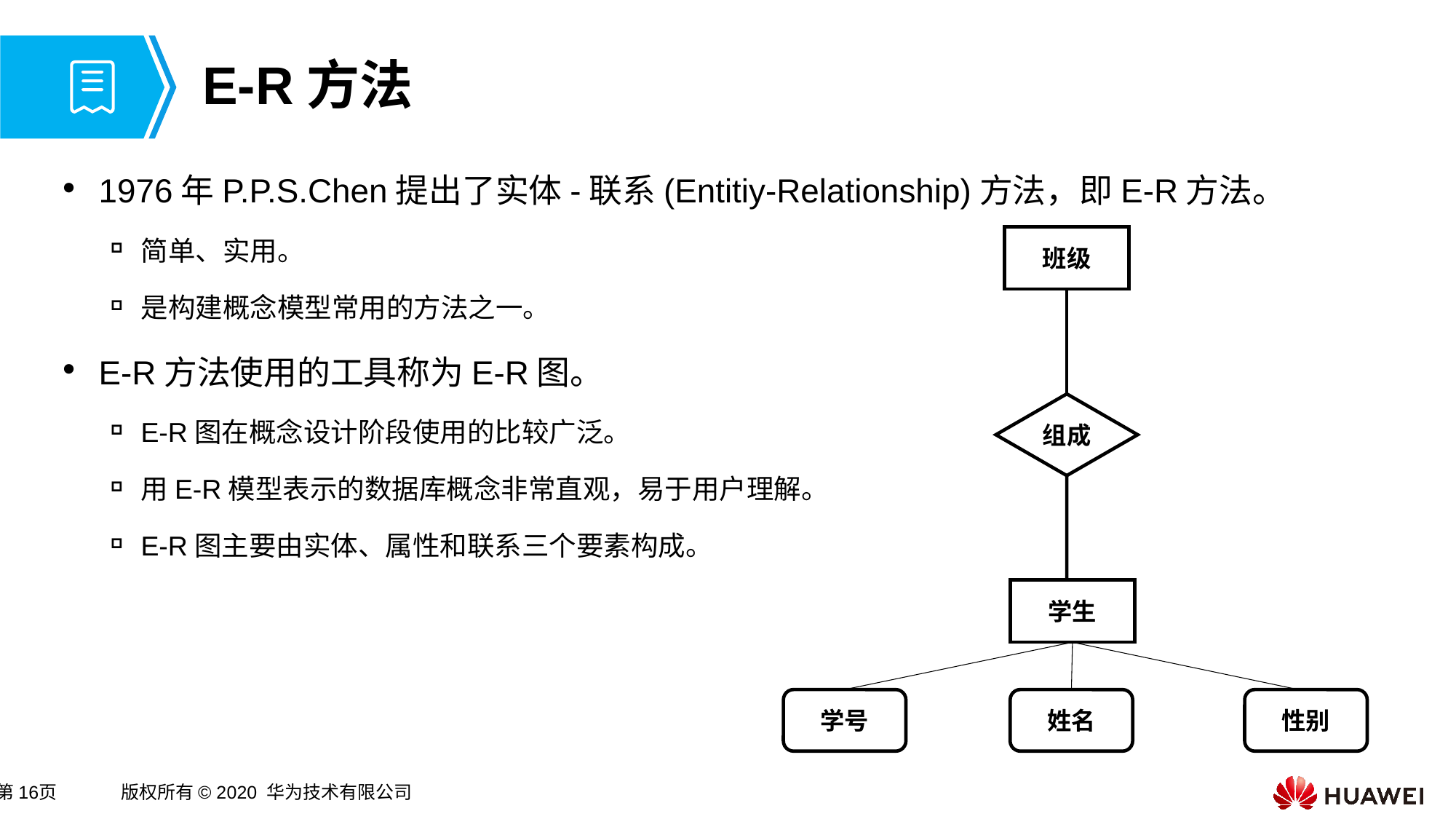

# E-R方法
1976年P.P.S.Chen提出了实体-联系(Entitiy-Relationship)方法，即E-R方法。
简单、实用。
是构建概念模型常用的方法之一。
E-R方法使用的工具称为E-R图。
E-R图在概念设计阶段使用的比较广泛。
用E-R模型表示的数据库概念非常直观，易于用户理解。
E-R图主要由实体、属性和联系三个要素构成。

班级
组成
学生
学号
姓名
性别